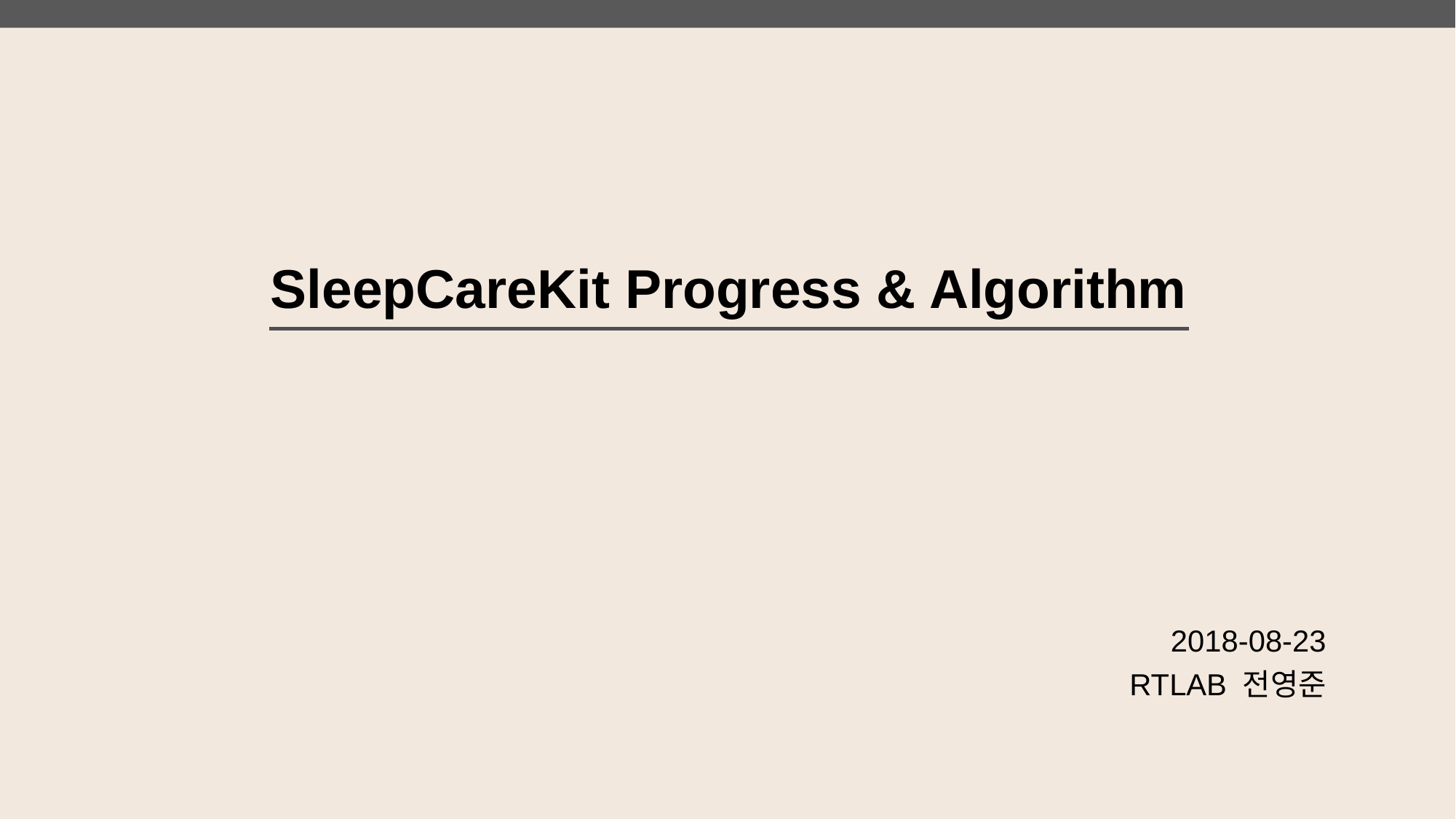

SleepCareKit Progress & Algorithm
2018-08-23
RTLAB 전영준